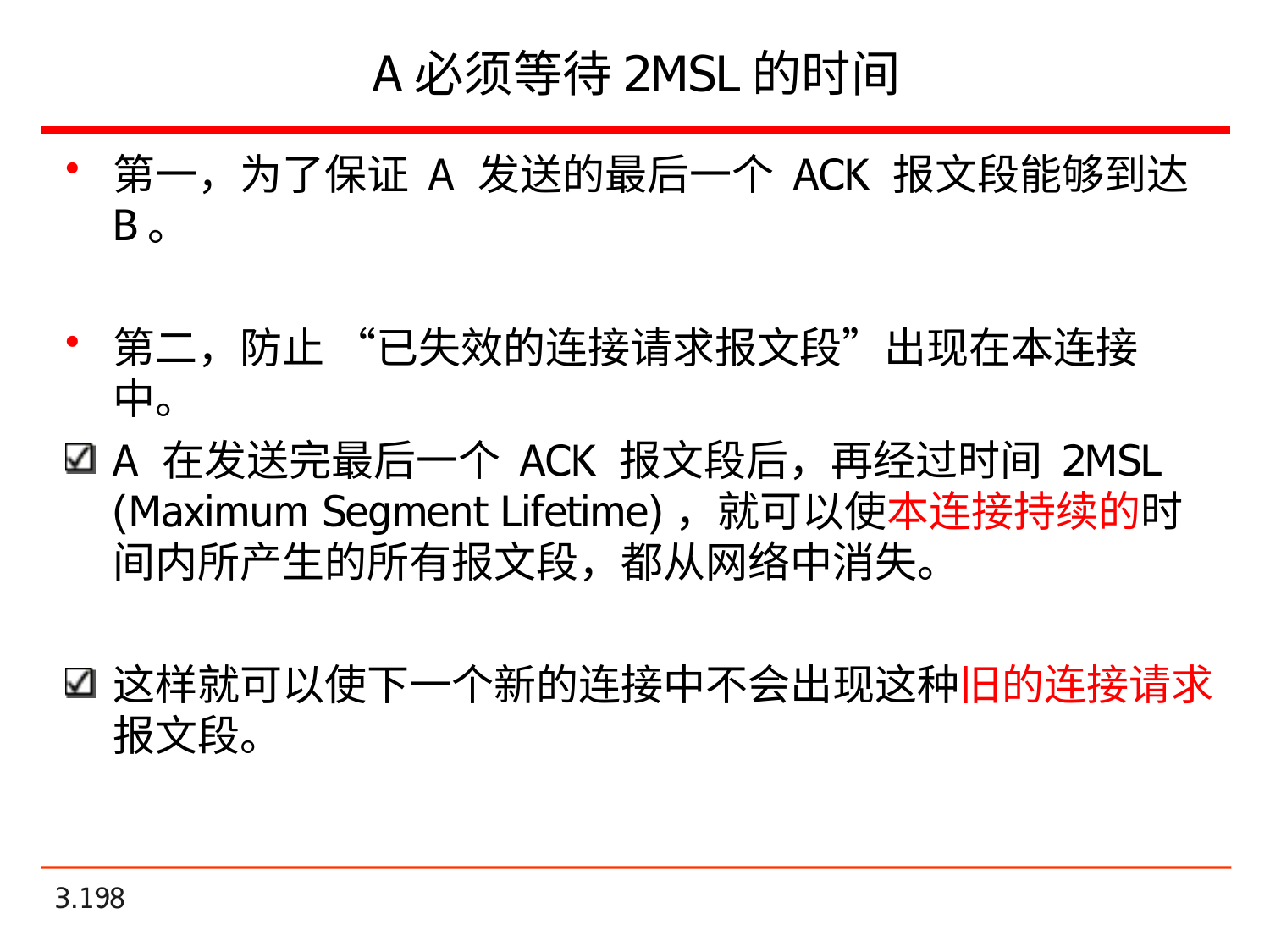

# A必须等待2MSL的时间
第一，为了保证 A 发送的最后一个 ACK 报文段能够到达 B。

第二，防止 “已失效的连接请求报文段”出现在本连接中。
A 在发送完最后一个 ACK 报文段后，再经过时间 2MSL (Maximum Segment Lifetime)，就可以使本连接持续的时间内所产生的所有报文段，都从网络中消失。

这样就可以使下一个新的连接中不会出现这种旧的连接请求报文段。